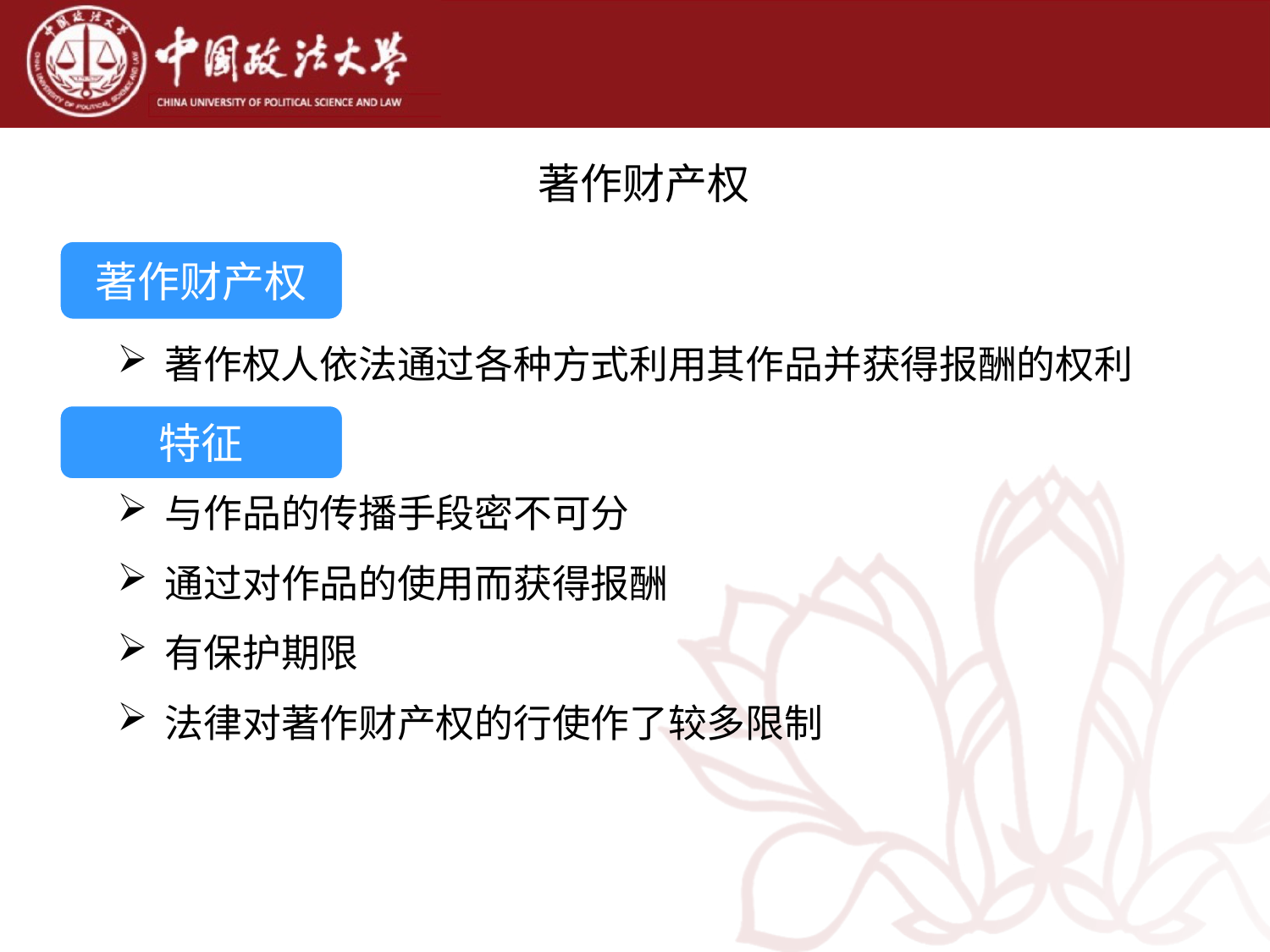

# 著作财产权
著作财产权
著作权人依法通过各种方式利用其作品并获得报酬的权利
特征
与作品的传播手段密不可分
通过对作品的使用而获得报酬
有保护期限
法律对著作财产权的行使作了较多限制